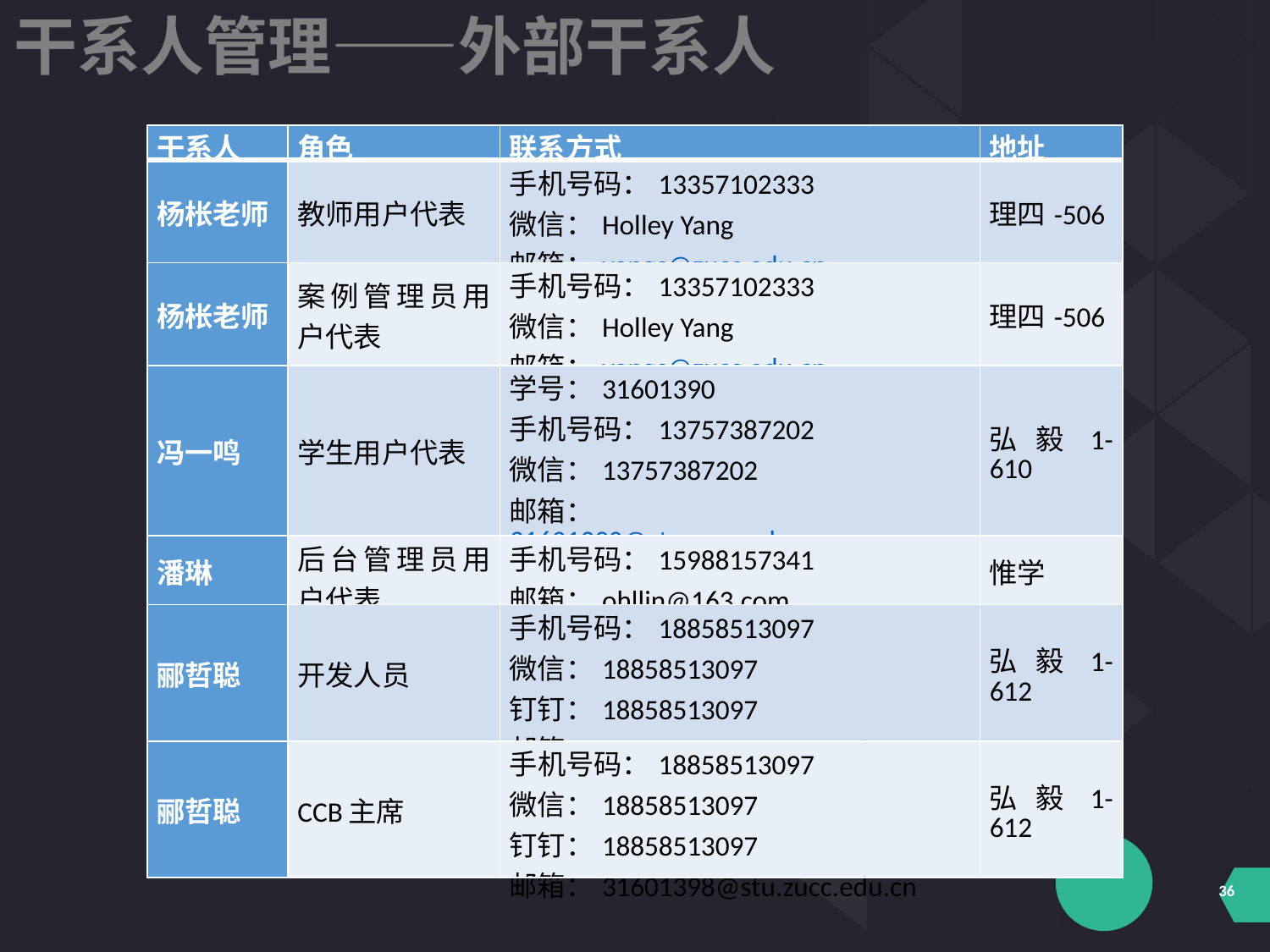

干系人管理——外部干系人
| 干系人 | 角色 | 联系方式 | 地址 |
| --- | --- | --- | --- |
| 杨枨老师 | 教师用户代表 | 手机号码：13357102333 微信：Holley Yang 邮箱：yangc@zucc.edu.cn | 理四-506 |
| 杨枨老师 | 案例管理员用户代表 | 手机号码：13357102333 微信：Holley Yang 邮箱：yangc@zucc.edu.cn | 理四-506 |
| 冯一鸣 | 学生用户代表 | 学号：31601390 手机号码：13757387202 微信：13757387202 邮箱： 31601390@stu.zucc.edu.cn | 弘毅1-610 |
| 潘琳 | 后台管理员用户代表 | 手机号码：15988157341 邮箱：ohllin@163.com | 惟学 |
| 郦哲聪 | 开发人员 | 手机号码：18858513097 微信：18858513097 钉钉：18858513097 邮箱：31601398@stu.zucc.edu.cn | 弘毅1-612 |
| 郦哲聪 | CCB主席 | 手机号码：18858513097 微信：18858513097 钉钉：18858513097 邮箱：31601398@stu.zucc.edu.cn | 弘毅1-612 |